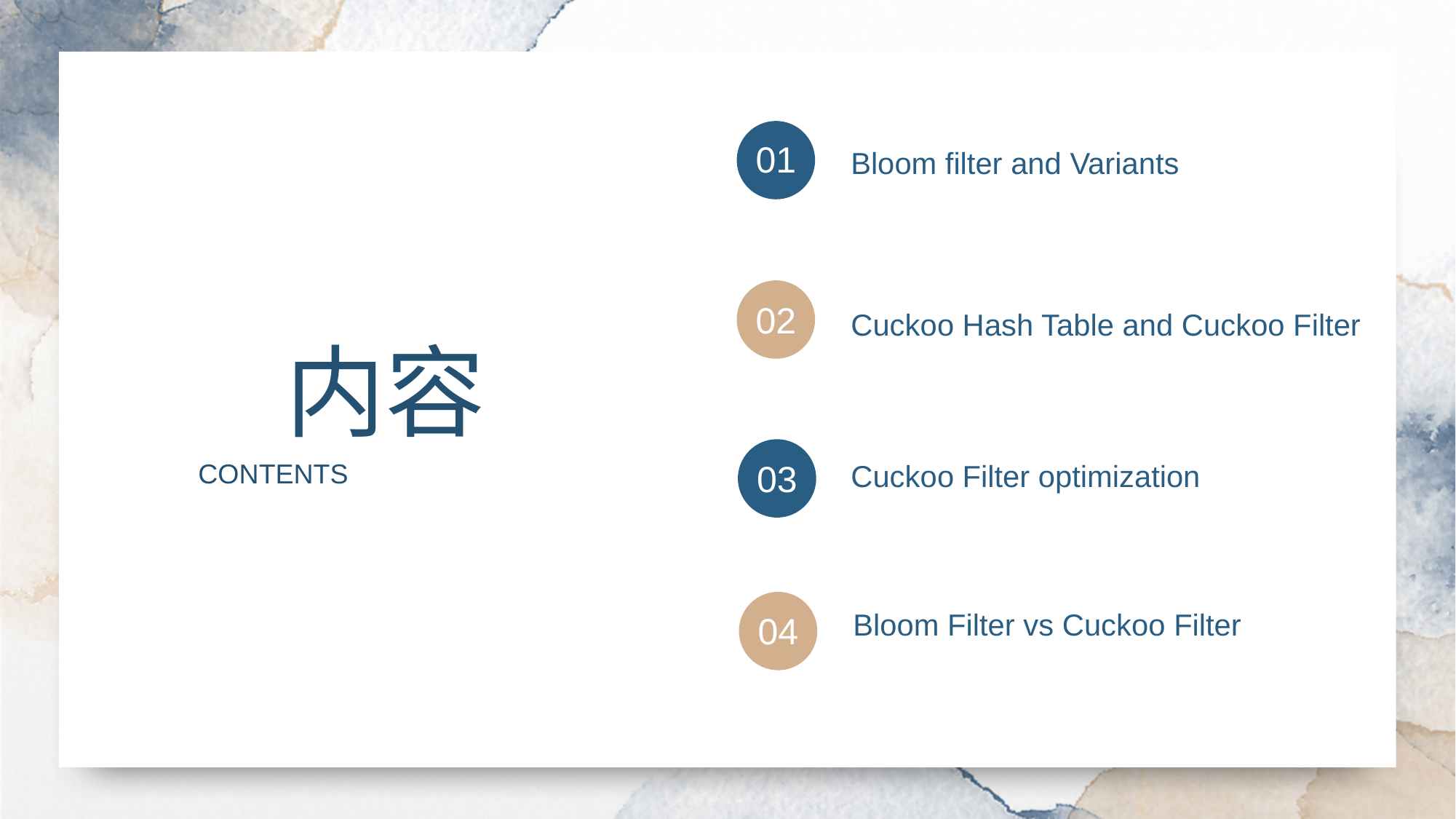

01
Bloom filter and Variants
行业PPT模板http://www.www.2ppt.com.com/hangye/

02
Cuckoo Hash Table and Cuckoo Filter
内容
CONTENTS

03
Cuckoo Filter optimization

Bloom Filter vs Cuckoo Filter
04